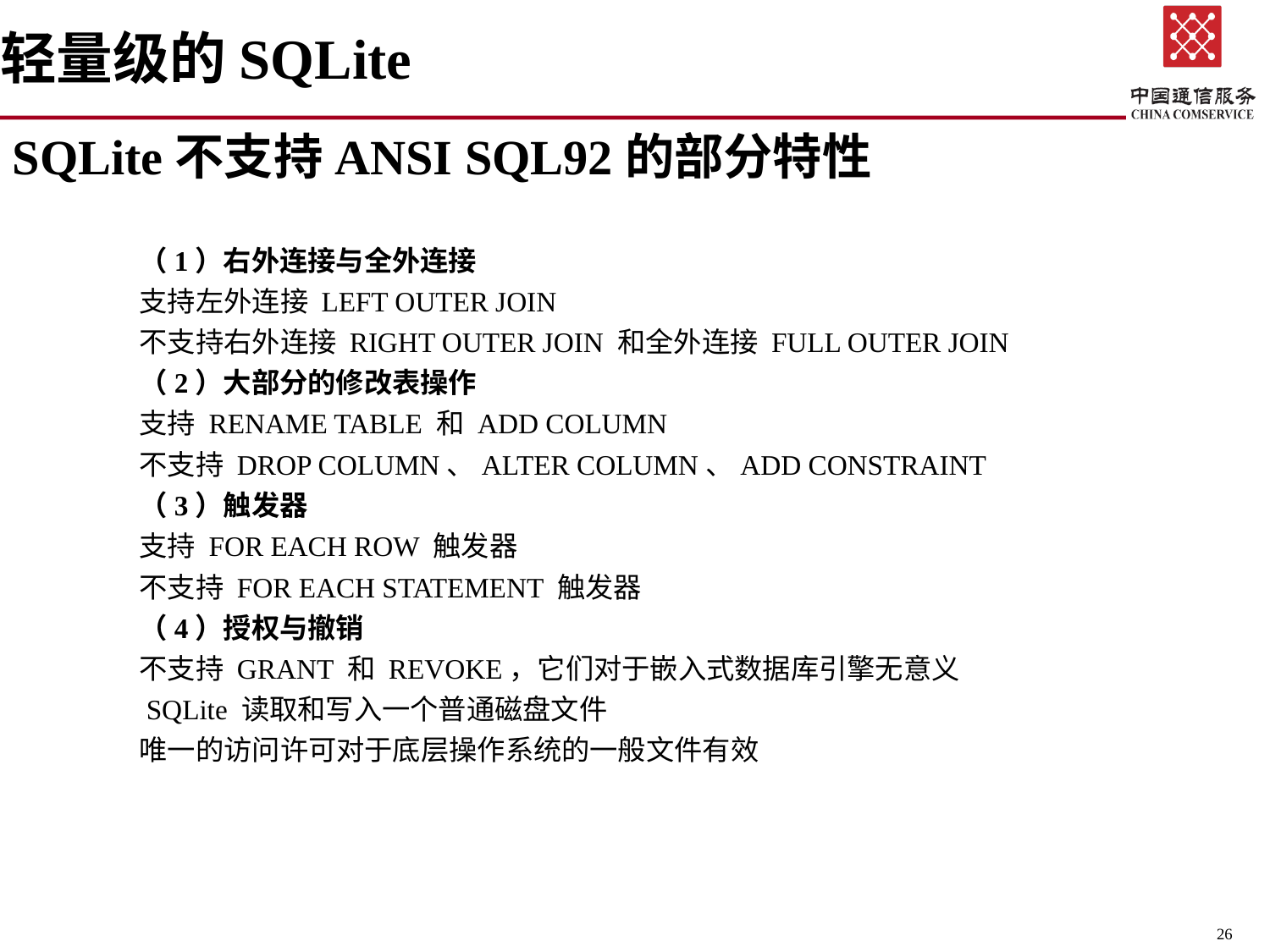

轻量级的SQLite
SQLite不支持ANSI SQL92的部分特性

	（1）右外连接与全外连接
	支持左外连接 LEFT OUTER JOIN
	不支持右外连接 RIGHT OUTER JOIN 和全外连接 FULL OUTER JOIN
	（2）大部分的修改表操作
	支持 RENAME TABLE 和 ADD COLUMN
	不支持 DROP COLUMN、ALTER COLUMN、ADD CONSTRAINT
	（3）触发器
	支持 FOR EACH ROW 触发器
	不支持 FOR EACH STATEMENT 触发器
	（4）授权与撤销
	不支持 GRANT 和 REVOKE，它们对于嵌入式数据库引擎无意义
	 SQLite 读取和写入一个普通磁盘文件
	唯一的访问许可对于底层操作系统的一般文件有效